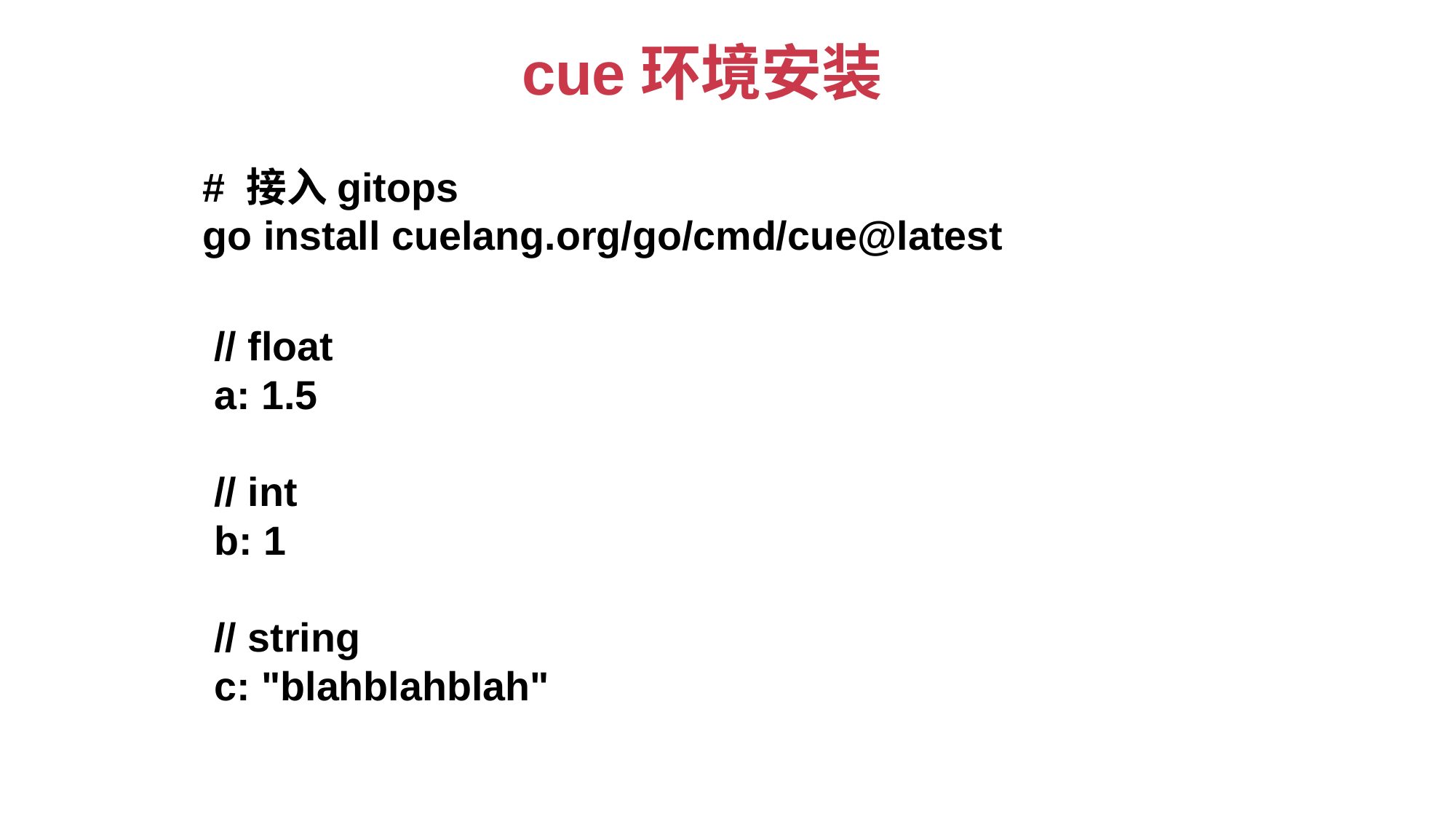

cue环境安装
# 接入gitops
go install cuelang.org/go/cmd/cue@latest

// float
a: 1.5

// int
b: 1

// string
c: "blahblahblah"